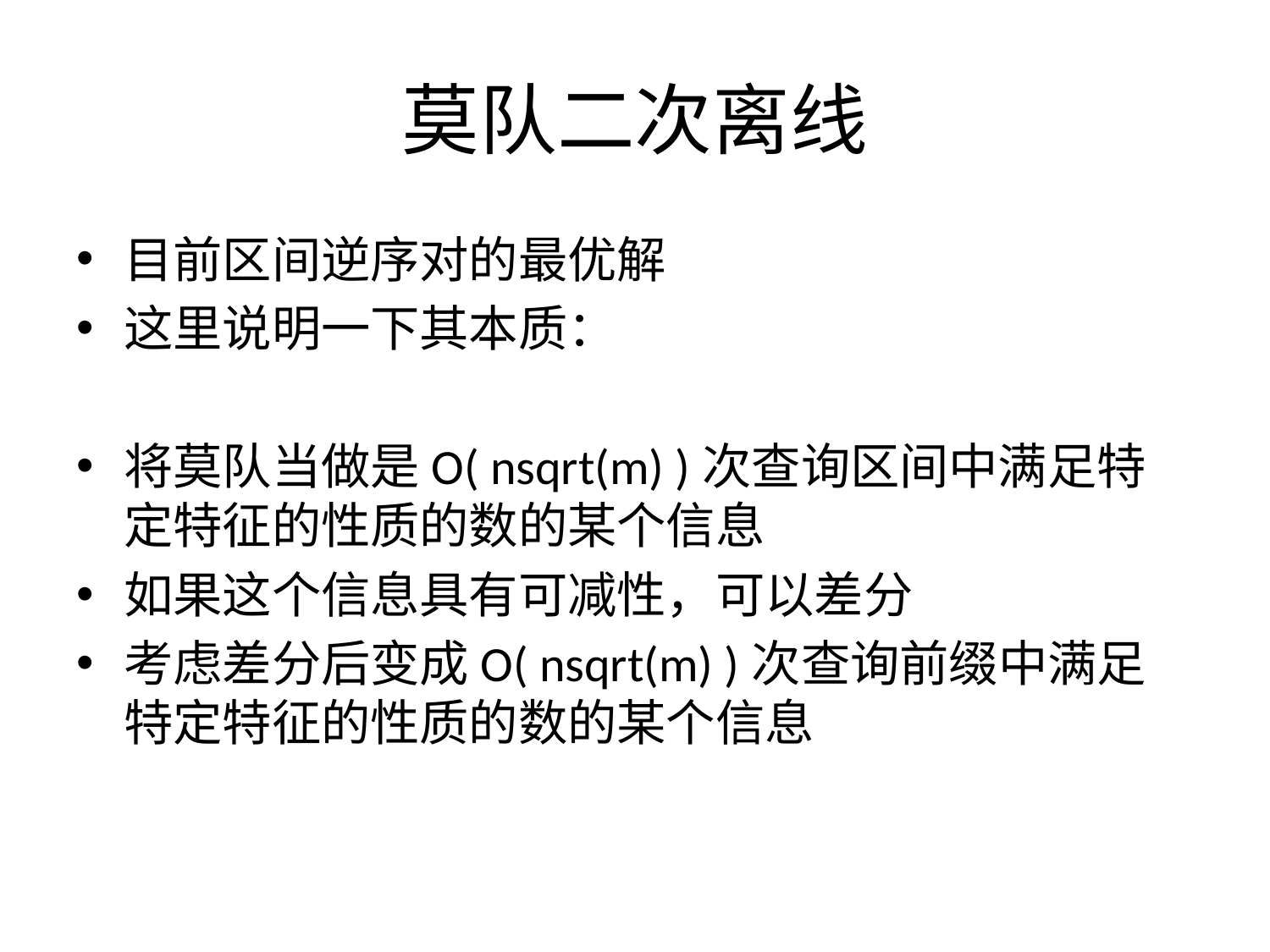

# 莫队二次离线
目前区间逆序对的最优解
这里说明一下其本质：

将莫队当做是O( nsqrt(m) )次查询区间中满足特定特征的性质的数的某个信息
如果这个信息具有可减性，可以差分
考虑差分后变成O( nsqrt(m) )次查询前缀中满足特定特征的性质的数的某个信息